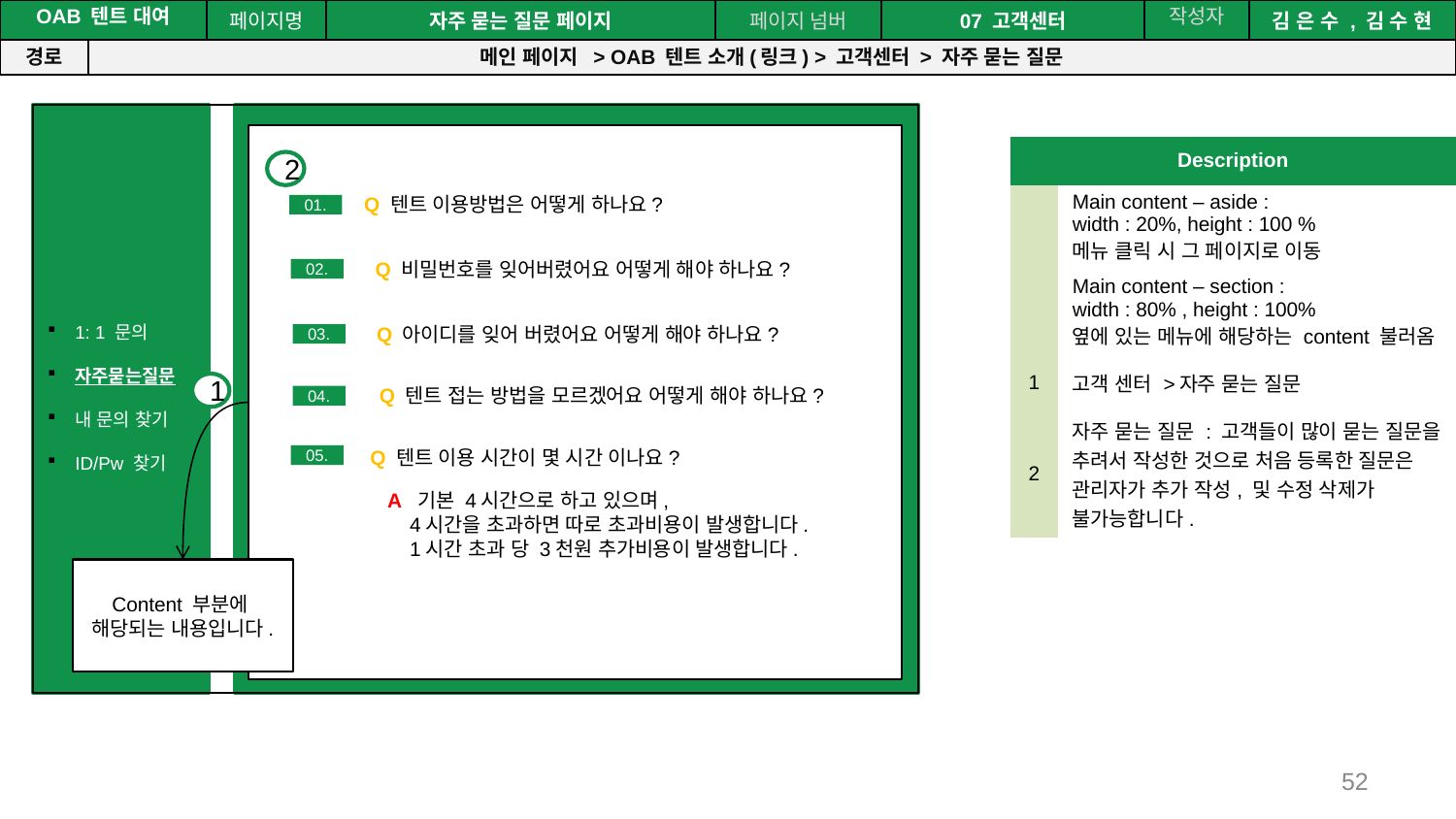

공간(오피스) 대여 시스템
| OAB 텐트 대여 |  | 페이지명 | 자주 묻는 질문 페이지 | 페이지 넘버 | 07 고객센터 | 작성자 | 김 은 수 , 김 수 현 |
| --- | --- | --- | --- | --- | --- | --- | --- |
| 경로 | 메인 페이지 > OAB 텐트 소개(링크) > 고객센터 > 자주 묻는 질문 |  |  |  |  |  |  |

1: 1 문의
자주묻는질문
내 문의 찾기
ID/Pw 찾기

| Description |  |
| --- | --- |
|  | Main content – aside : width : 20%, height : 100 % 메뉴 클릭 시 그 페이지로 이동 |
|  | Main content – section : width : 80% , height : 100% 옆에 있는 메뉴에 해당하는 content 불러옴 |
| 1 | 고객 센터 >자주 묻는 질문 |
| 2 | 자주 묻는 질문 : 고객들이 많이 묻는 질문을 추려서 작성한 것으로 처음 등록한 질문은 관리자가 추가 작성, 및 수정 삭제가 불가능합니다. |
2
Q 텐트 이용방법은 어떻게 하나요?
01.
Q 비밀번호를 잊어버렸어요 어떻게 해야 하나요?
02.
Q 아이디를 잊어 버렸어요 어떻게 해야 하나요?
03.
Q 텐트 접는 방법을 모르겠어요 어떻게 해야 하나요?
04.
Q 텐트 이용 시간이 몇 시간 이나요?
05.
A  기본 4시간으로 하고 있으며,
    4시간을 초과하면 따로 초과비용이 발생합니다.
    1시간 초과 당 3천원 추가비용이 발생합니다.

1
Content 부분에
해당되는 내용입니다.
52